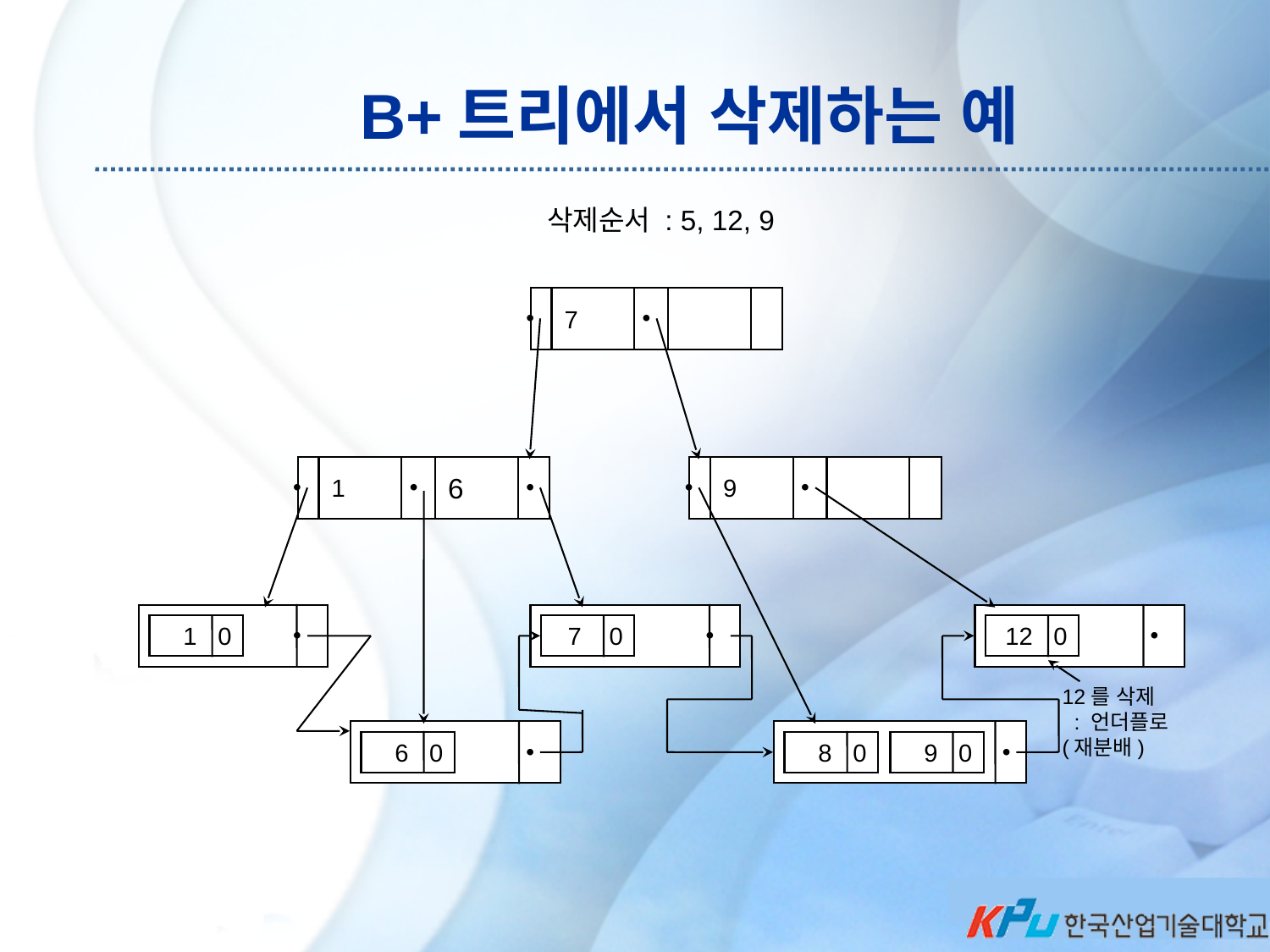

B+트리에서 삭제하는 예
삭제순서 : 5, 12, 9

7

1
6

9

   1   0
  7    0
 12   0

12를 삭제
  : 언더플로
(재분배)

   6   0
   8   0
   9   0